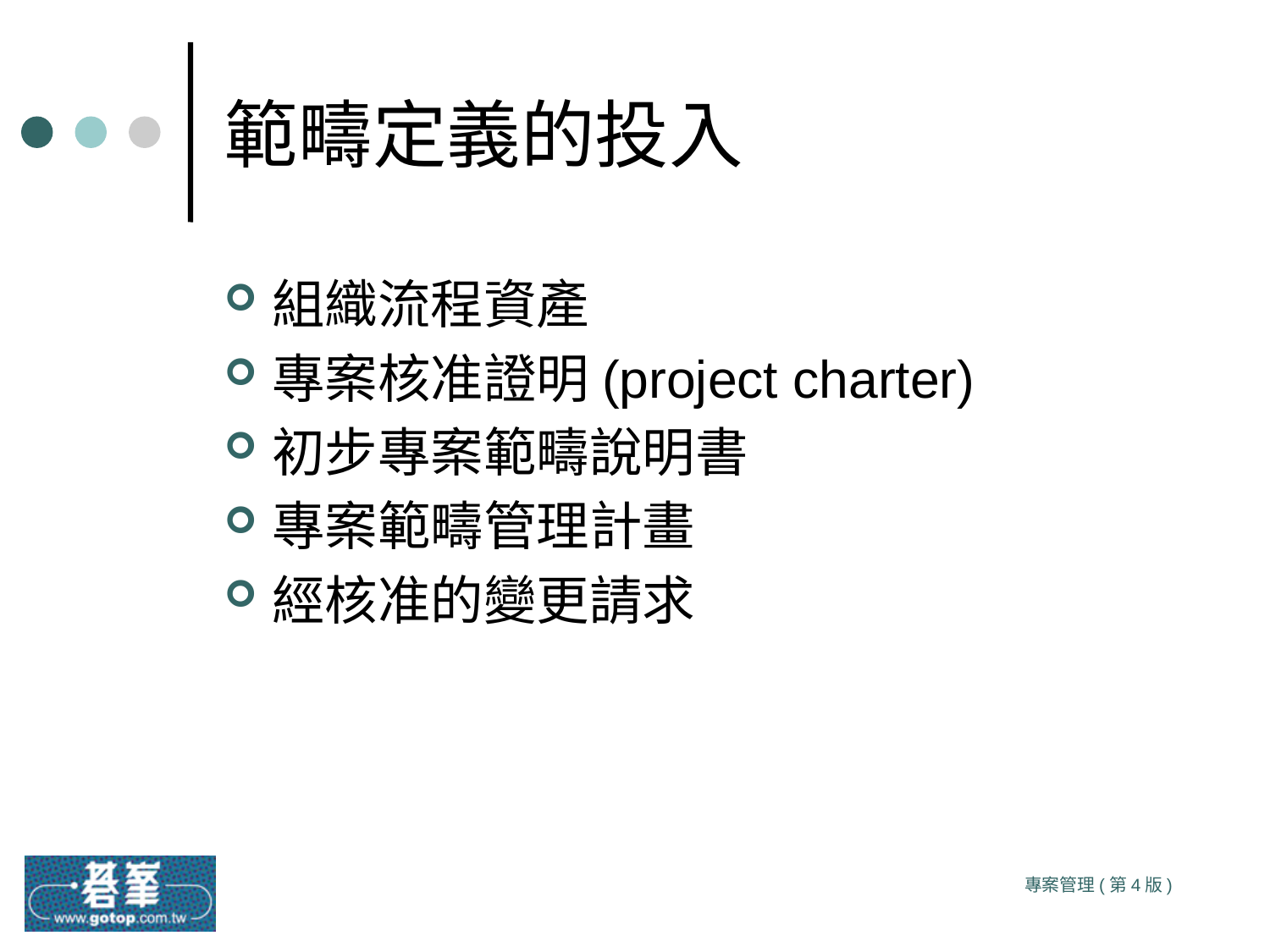

# 範疇定義的投入
組織流程資產
專案核准證明(project charter)
初步專案範疇說明書
專案範疇管理計畫
經核准的變更請求
專案管理(第4版)